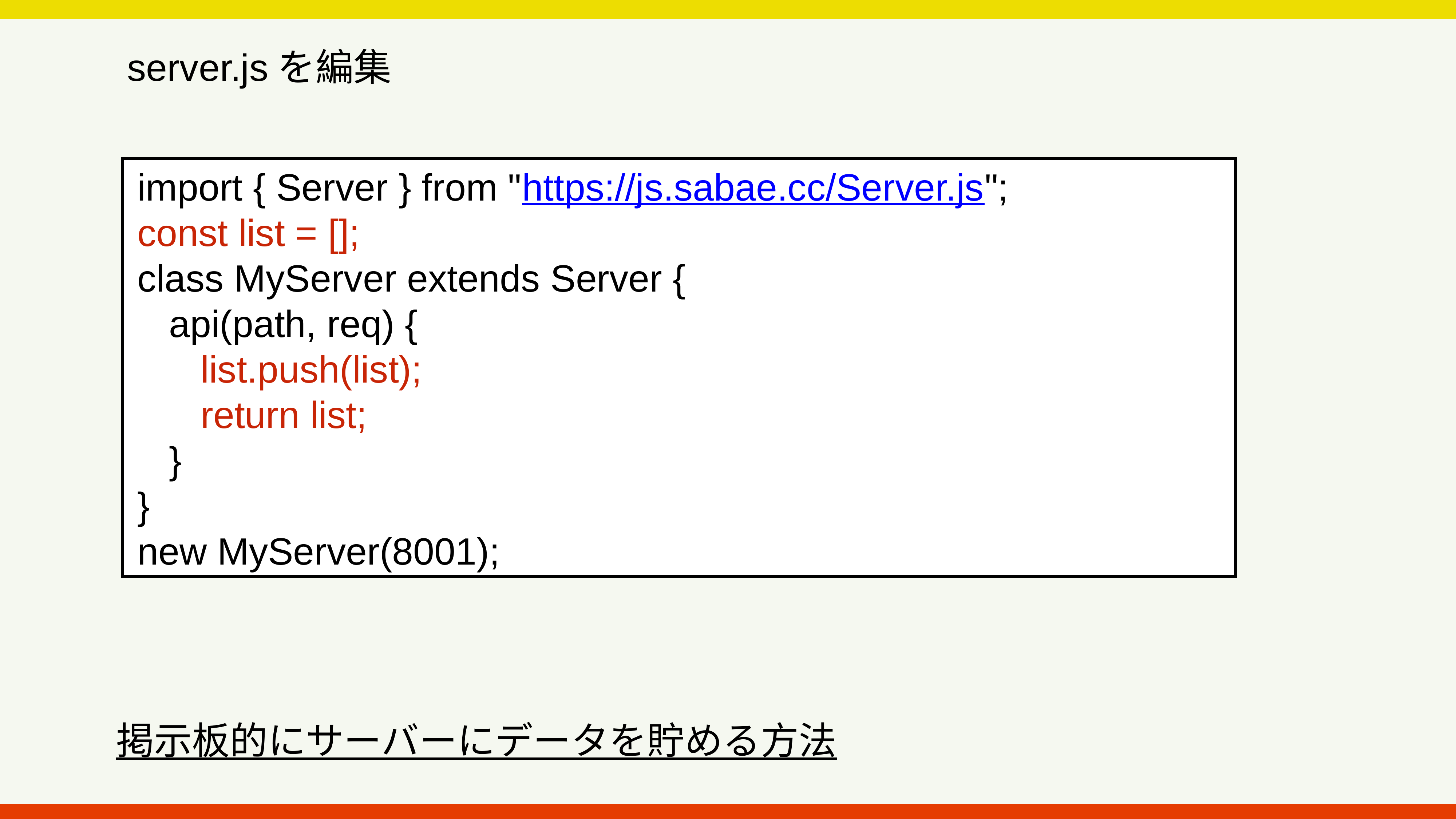

server.jsを編集
 import { Server } from "https://js.sabae.cc/Server.js";
 const list = [];
 class MyServer extends Server {
    api(path, req) {
       list.push(list);
       return list;
    }
 }
 new MyServer(8001);
掲示板的にサーバーにデータを貯める方法